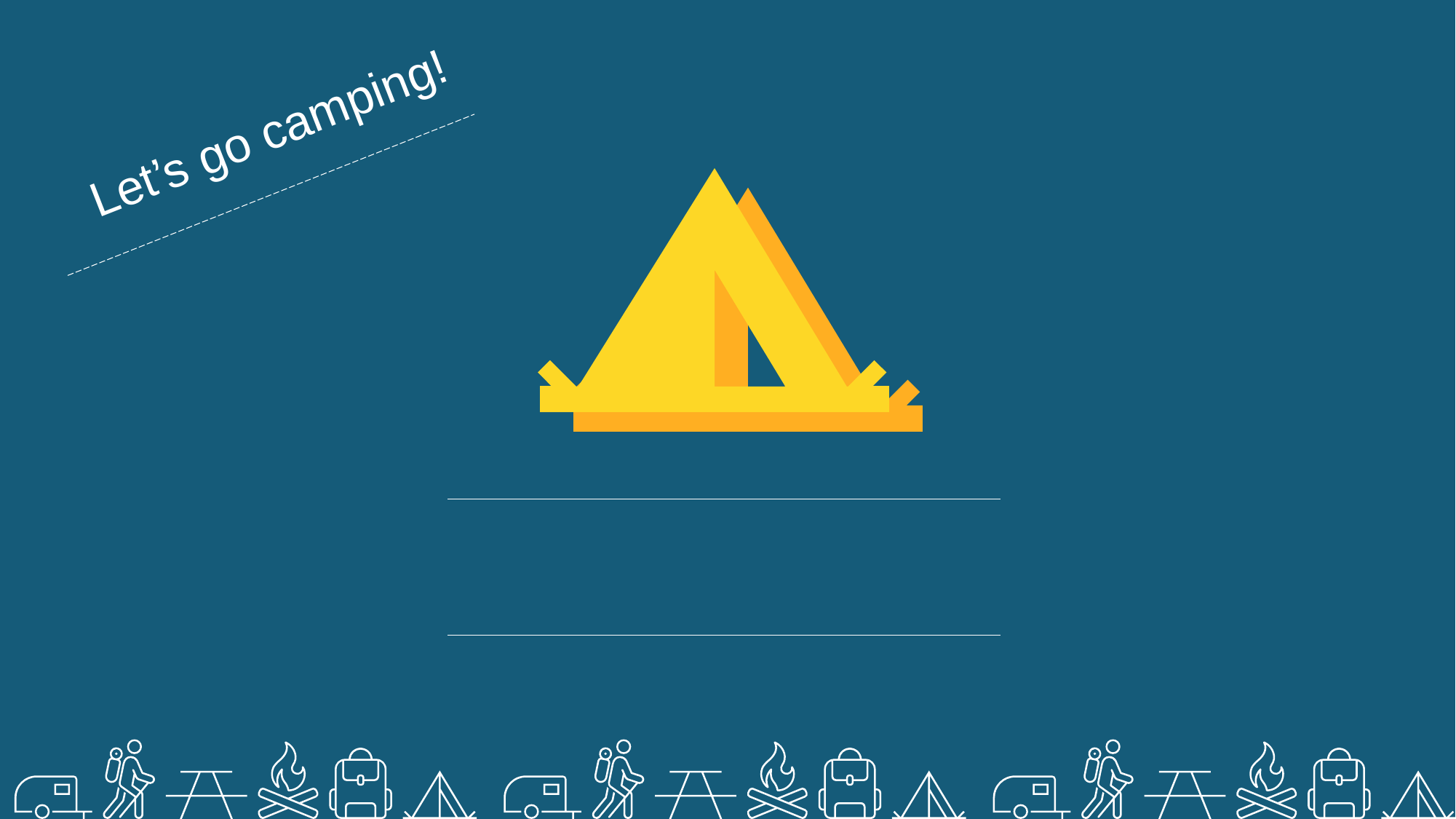

최영현 이종민 예이원 김동현 이동훈
Let’s go camping!

HEALING CAMP